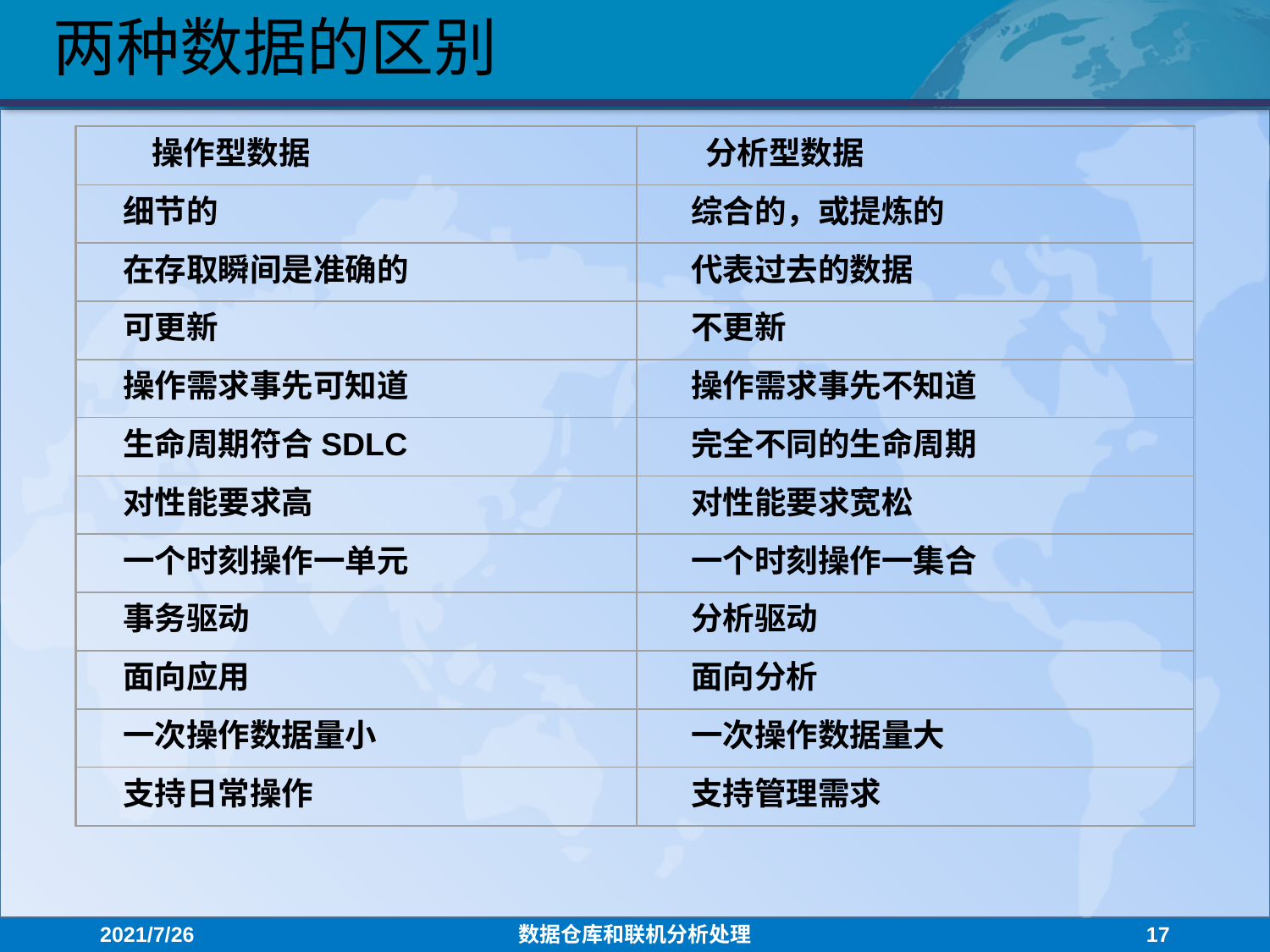

两种数据的区别

       操作型数据

      分析型数据

   细节的

    综合的，或提炼的

   在存取瞬间是准确的

    代表过去的数据

   可更新

    不更新

   操作需求事先可知道

    操作需求事先不知道

   生命周期符合SDLC

    完全不同的生命周期

   对性能要求高

    对性能要求宽松

   一个时刻操作一单元

    一个时刻操作一集合

   事务驱动

    分析驱动

   面向应用

    面向分析

   一次操作数据量小

    一次操作数据量大

   支持日常操作

    支持管理需求

2021/7/26
数据仓库和联机分析处理
17